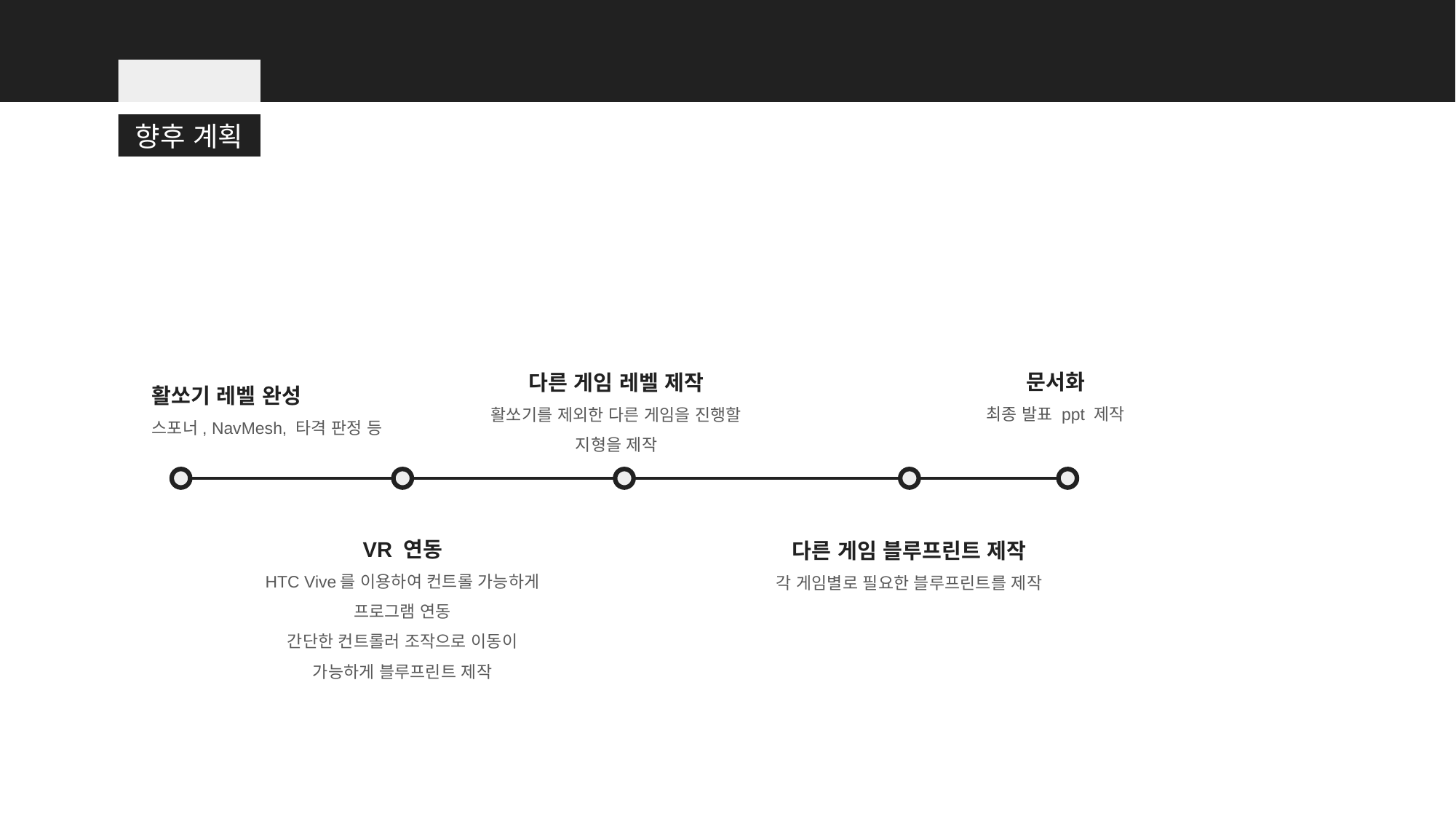

향후 계획
문서화
최종 발표 ppt 제작
다른 게임 레벨 제작
활쏘기를 제외한 다른 게임을 진행할
지형을 제작
활쏘기 레벨 완성
스포너, NavMesh, 타격 판정 등

VR 연동
HTC Vive를 이용하여 컨트롤 가능하게 프로그램 연동
간단한 컨트롤러 조작으로 이동이 가능하게 블루프린트 제작
다른 게임 블루프린트 제작
각 게임별로 필요한 블루프린트를 제작